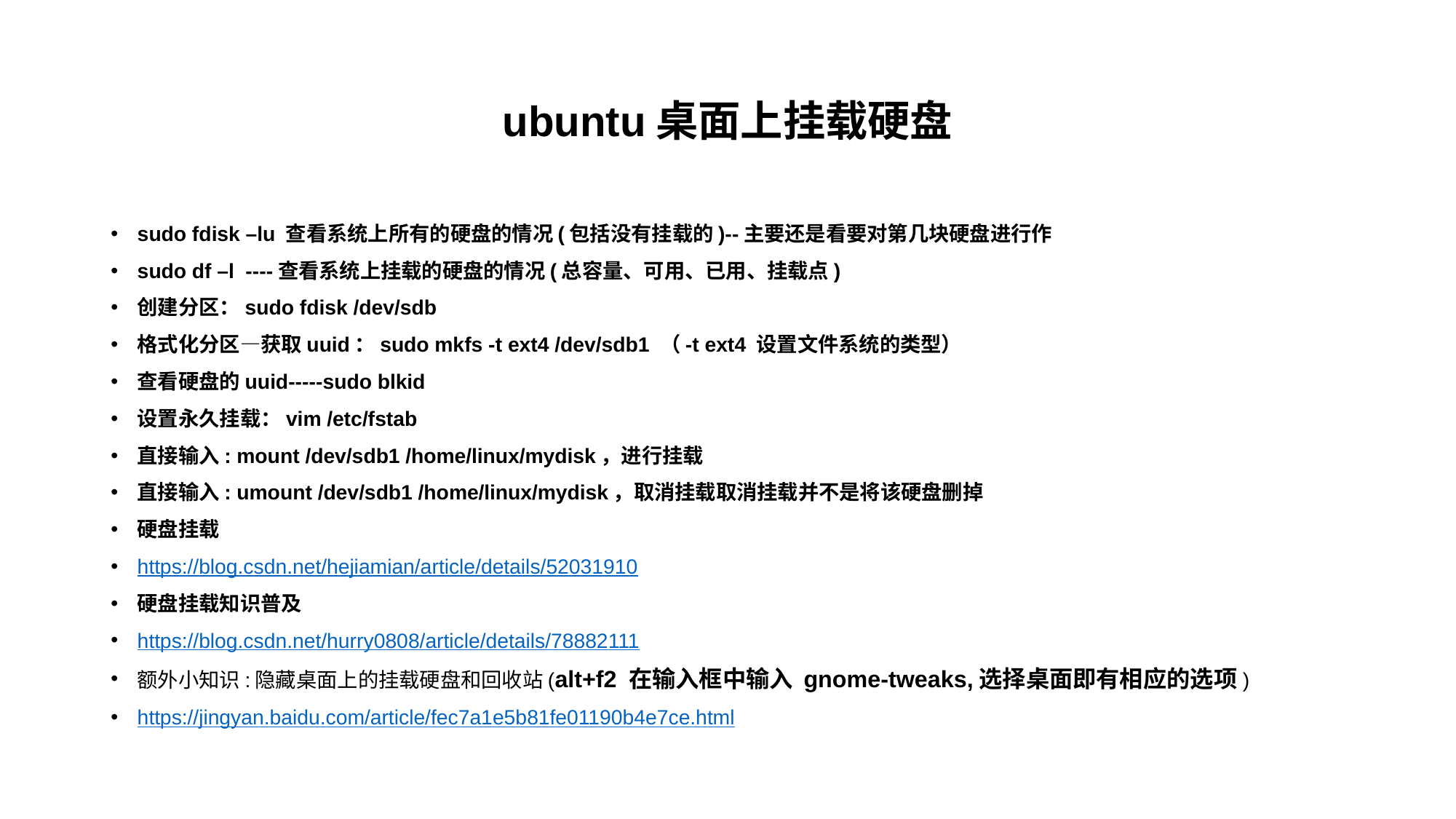

# ubuntu桌面上挂载硬盘
sudo fdisk –lu 查看系统上所有的硬盘的情况(包括没有挂载的)--主要还是看要对第几块硬盘进行作
sudo df –l  ----查看系统上挂载的硬盘的情况(总容量、可用、已用、挂载点)
创建分区：sudo fdisk /dev/sdb
格式化分区—获取uuid：sudo mkfs -t ext4 /dev/sdb1 （-t ext4 设置文件系统的类型）
查看硬盘的uuid-----sudo blkid
设置永久挂载：vim /etc/fstab
直接输入: mount /dev/sdb1 /home/linux/mydisk，进行挂载
直接输入: umount /dev/sdb1 /home/linux/mydisk，取消挂载取消挂载并不是将该硬盘删掉
硬盘挂载
https://blog.csdn.net/hejiamian/article/details/52031910
硬盘挂载知识普及
https://blog.csdn.net/hurry0808/article/details/78882111
额外小知识:隐藏桌面上的挂载硬盘和回收站(alt+f2 在输入框中输入 gnome-tweaks,选择桌面即有相应的选项)
https://jingyan.baidu.com/article/fec7a1e5b81fe01190b4e7ce.html